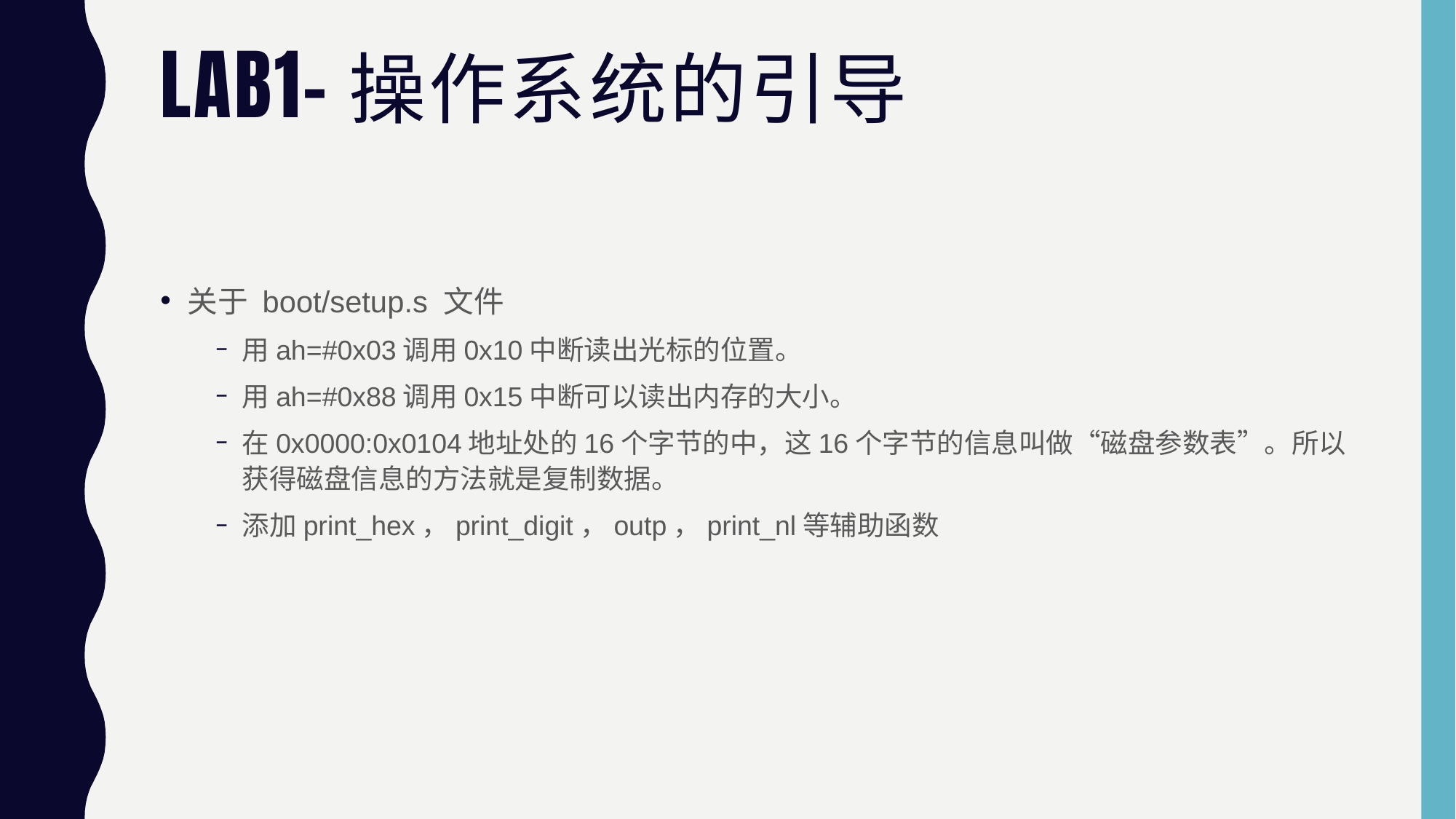

# Lab1-操作系统的引导
关于 boot/setup.s 文件
用ah=#0x03调用0x10中断读出光标的位置。
用ah=#0x88调用0x15中断可以读出内存的大小。
在0x0000:0x0104地址处的16个字节的中，这16个字节的信息叫做“磁盘参数表”。所以获得磁盘信息的方法就是复制数据。
添加print_hex，print_digit，outp，print_nl等辅助函数